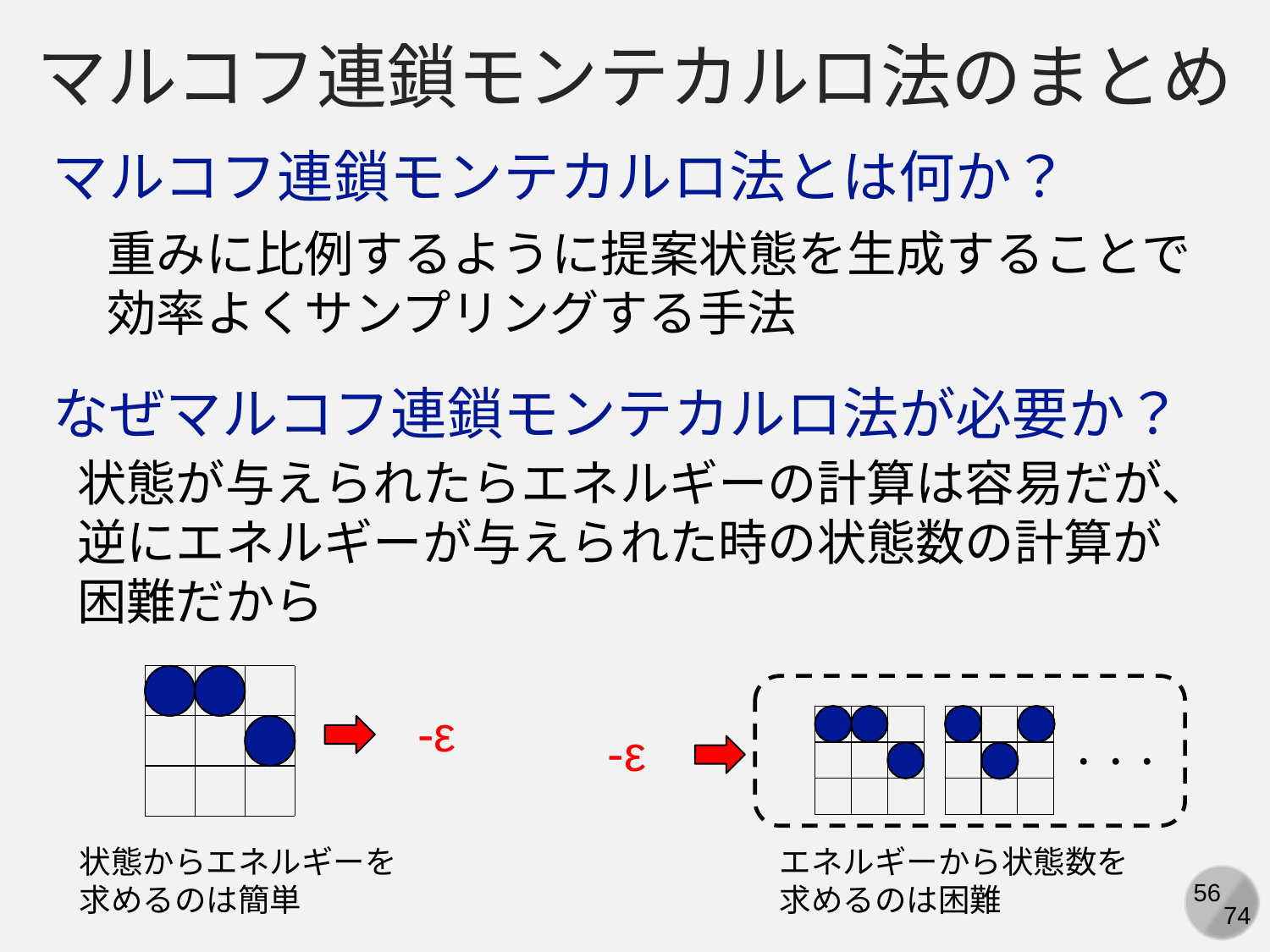

マルコフ連鎖モンテカルロ法のまとめ
マルコフ連鎖モンテカルロ法とは何か？
重みに比例するように提案状態を生成することで
効率よくサンプリングする手法
なぜマルコフ連鎖モンテカルロ法が必要か？
状態が与えられたらエネルギーの計算は容易だが、
逆にエネルギーが与えられた時の状態数の計算が困難だから

-ε

-ε

・・・
状態からエネルギーを
求めるのは簡単
エネルギーから状態数を
求めるのは困難